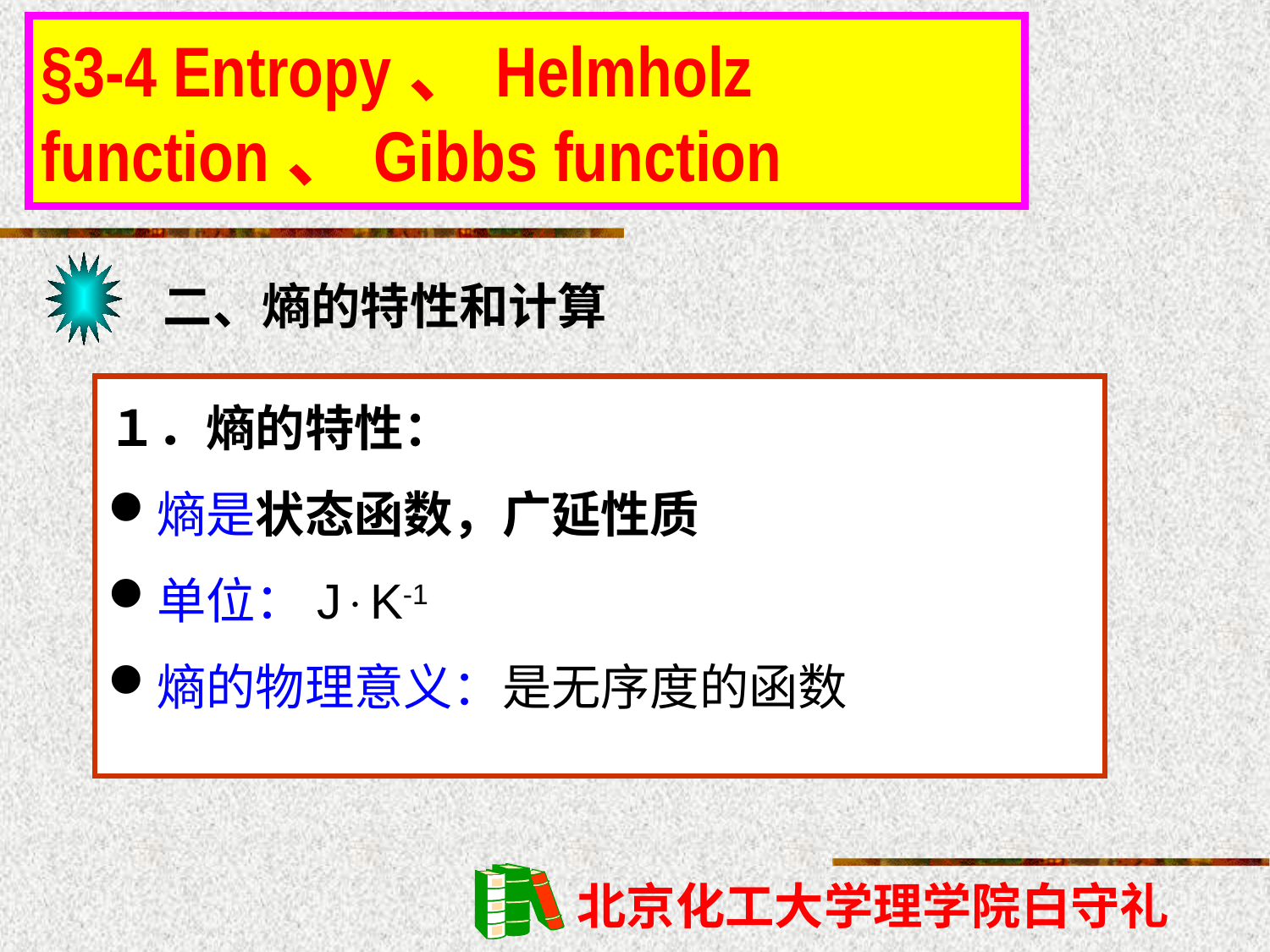

§3-4 Entropy、Helmholz function、Gibbs function

二、熵的特性和计算
１．熵的特性：
熵是状态函数，广延性质
单位：J⋅K-1
熵的物理意义：是无序度的函数